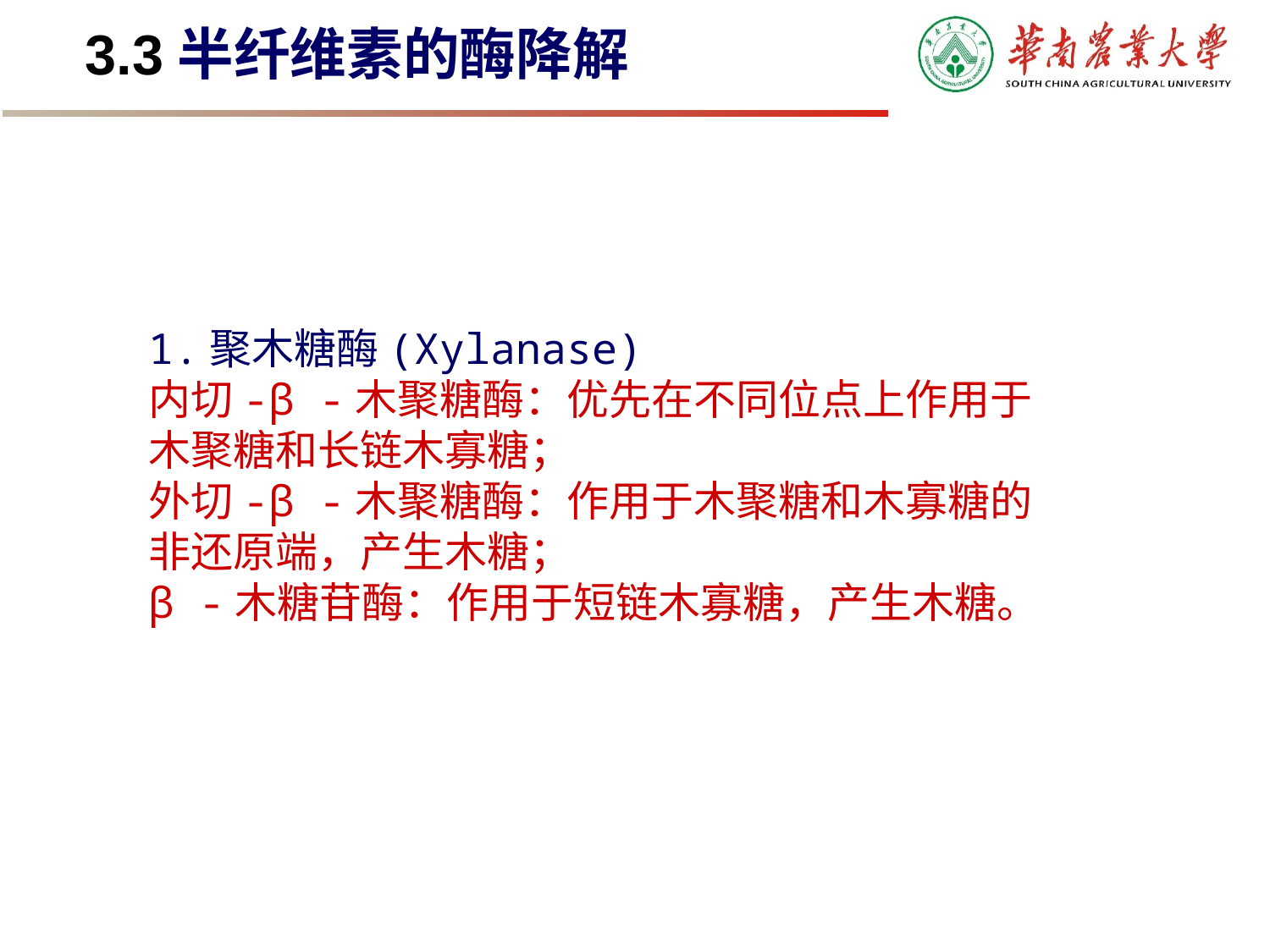

# 3.3半纤维素的酶降解
1.聚木糖酶(Xylanase)
内切-β -木聚糖酶：优先在不同位点上作用于木聚糖和长链木寡糖；
外切-β -木聚糖酶：作用于木聚糖和木寡糖的非还原端，产生木糖；
β -木糖苷酶：作用于短链木寡糖，产生木糖。